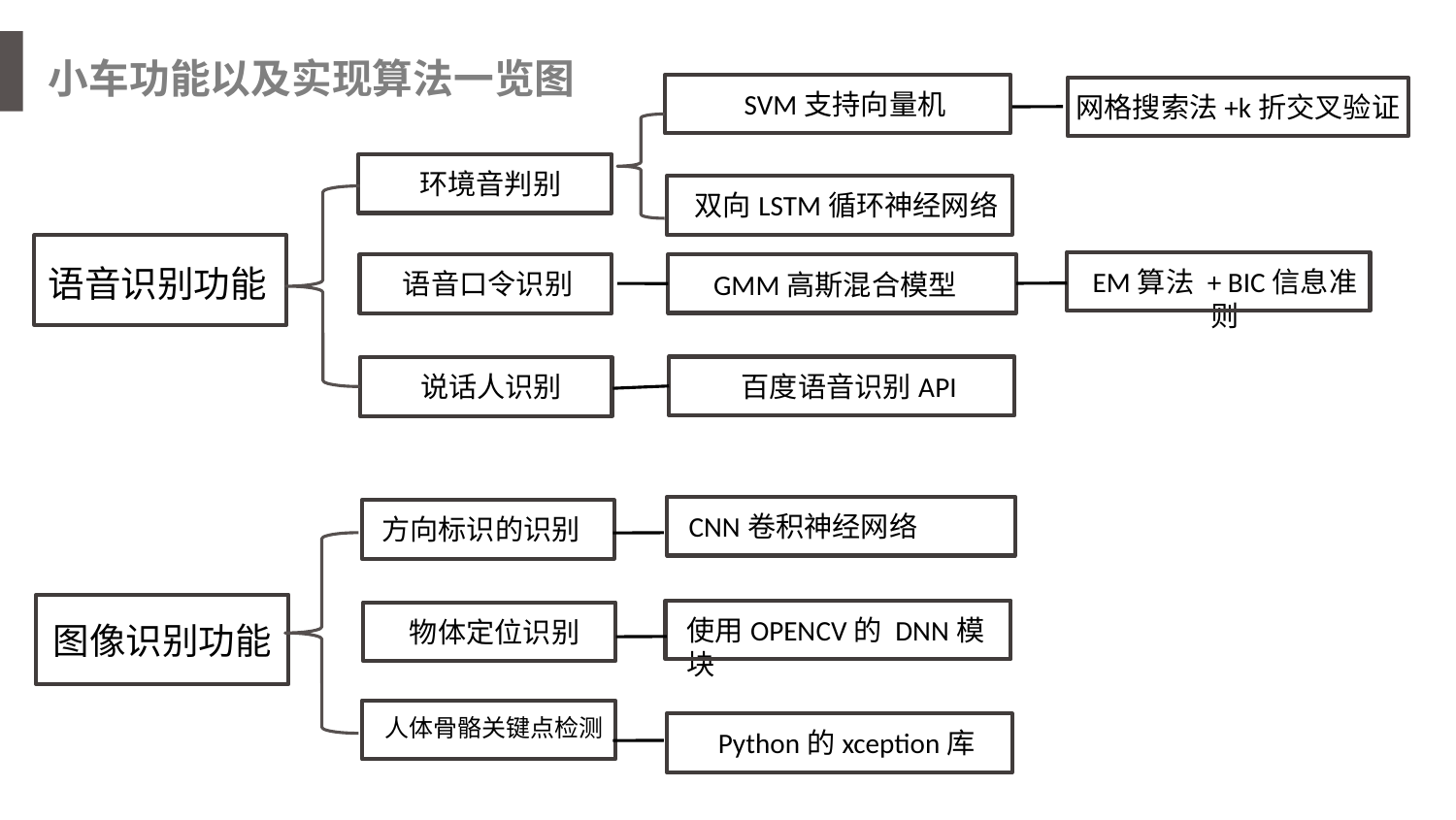

小车语音识别的功能目标
小车功能以及实现算法一览图

SVM支持向量机

网格搜索法+k折交叉验证

环境音判别

双向LSTM循环神经网络

语音识别功能

EM算法 + BIC信息准则

GMM高斯混合模型

语音口令识别

百度语音识别API

说话人识别

CNN卷积神经网络

方向标识的识别

使用OPENCV的 DNN模块

物体定位识别
图像识别功能

人体骨骼关键点检测

Python的xception库